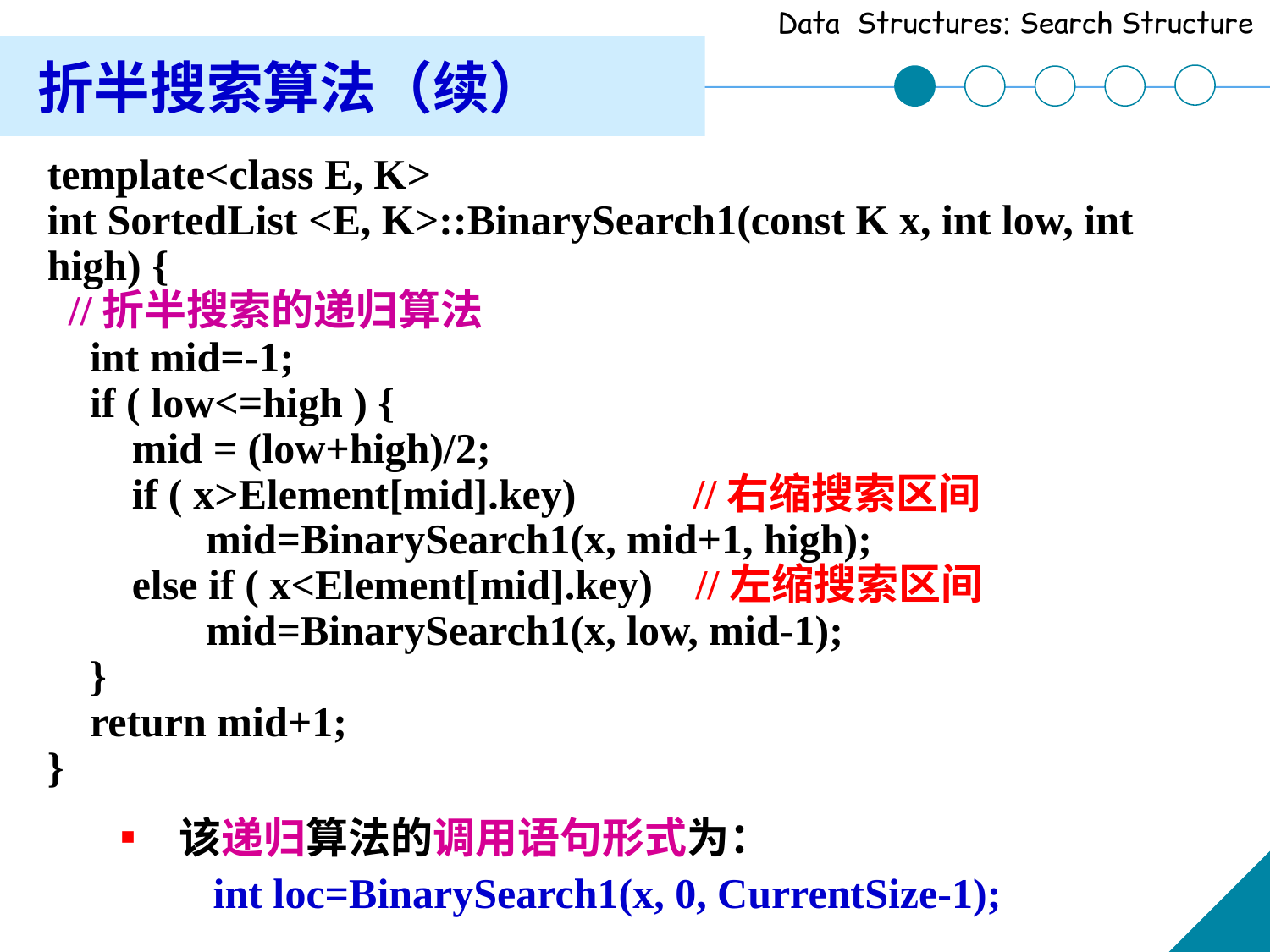

折半搜索算法（续）

template<class E, K>
int SortedList <E, K>::BinarySearch1(const K x, int low, int high) {
  //折半搜索的递归算法
    int mid=-1;
    if ( low<=high ) {
        mid = (low+high)/2;
        if ( x>Element[mid].key)           //右缩搜索区间
               mid=BinarySearch1(x, mid+1, high);
        else if ( x<Element[mid].key)    //左缩搜索区间
               mid=BinarySearch1(x, low, mid-1);
    }
    return mid+1;
}
▪  该递归算法的调用语句形式为：
          int loc=BinarySearch1(x, 0, CurrentSize-1);